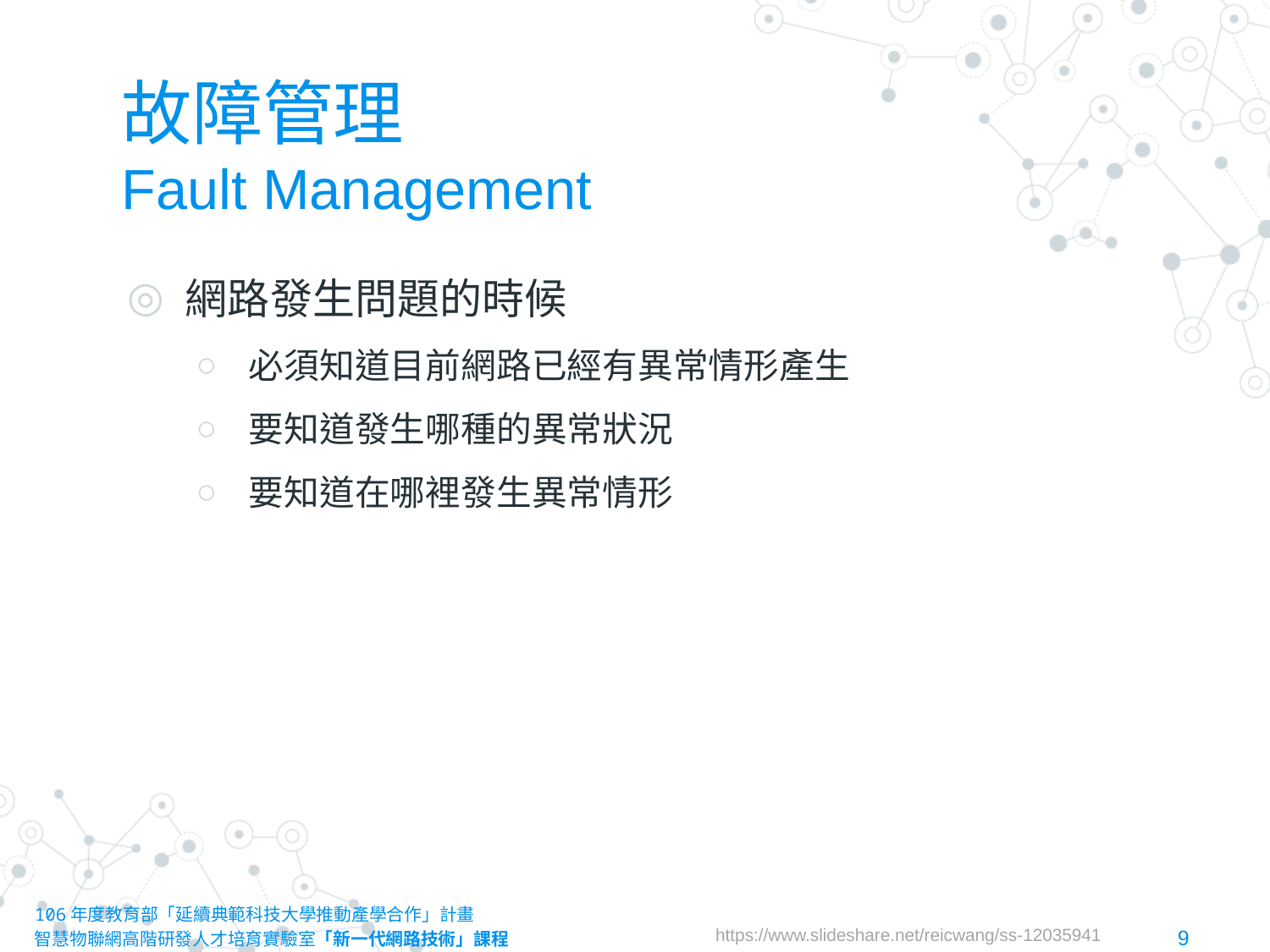

# 故障管理 Fault Management
網路發生問題的時候
必須知道目前網路已經有異常情形產生
要知道發生哪種的異常狀況
要知道在哪裡發生異常情形
106年度教育部「延續典範科技大學推動產學合作」計畫
智慧物聯網高階研發人才培育實驗室「新一代網路技術」課程						9
https://www.slideshare.net/reicwang/ss-12035941